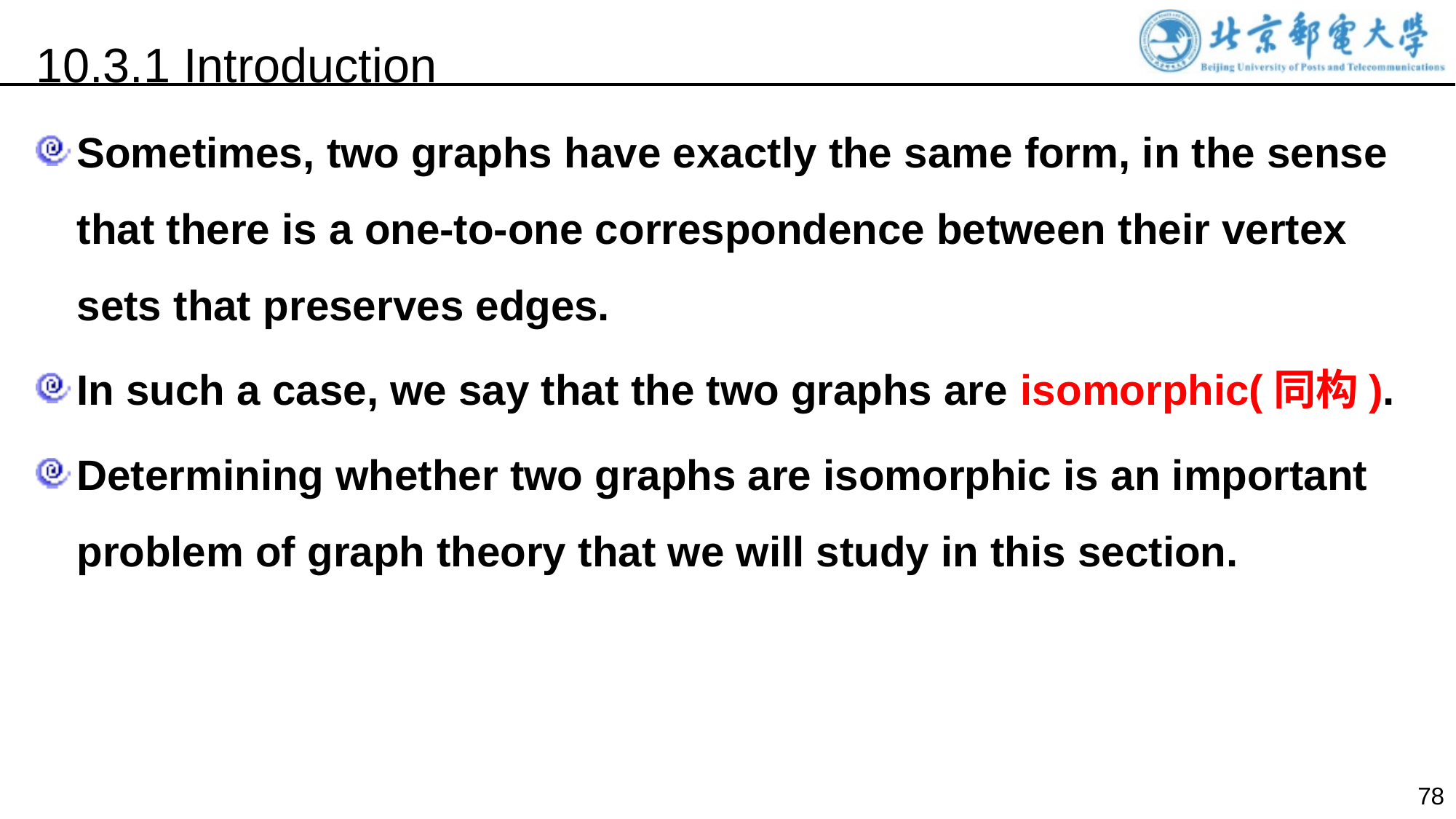

10.3.1 Introduction
Sometimes, two graphs have exactly the same form, in the sense that there is a one-to-one correspondence between their vertex sets that preserves edges.
In such a case, we say that the two graphs are isomorphic(同构).
Determining whether two graphs are isomorphic is an important problem of graph theory that we will study in this section.